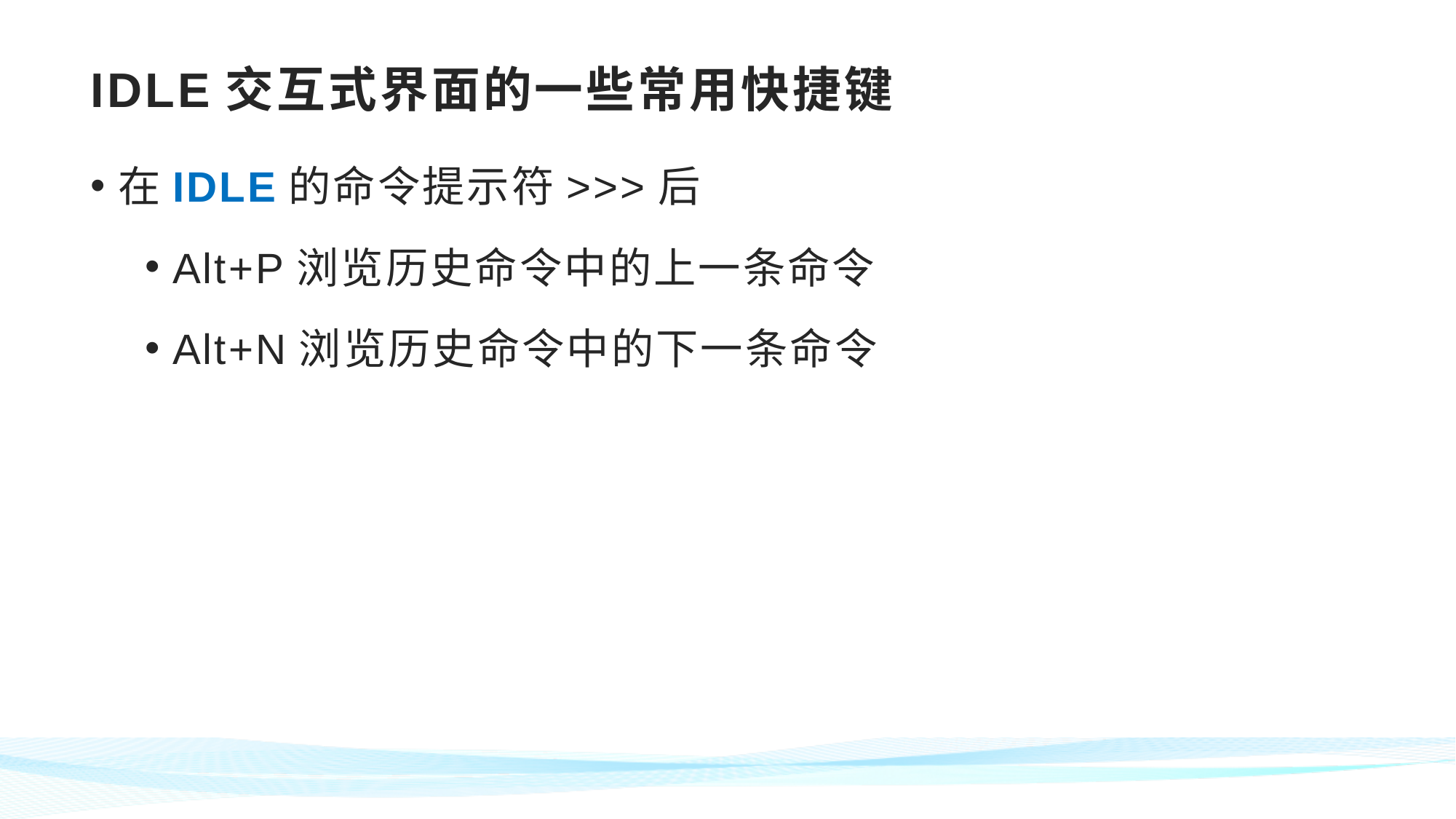

# IDLE交互式界面的一些常用快捷键
在IDLE的命令提示符>>>后
Alt+P浏览历史命令中的上一条命令
Alt+N浏览历史命令中的下一条命令